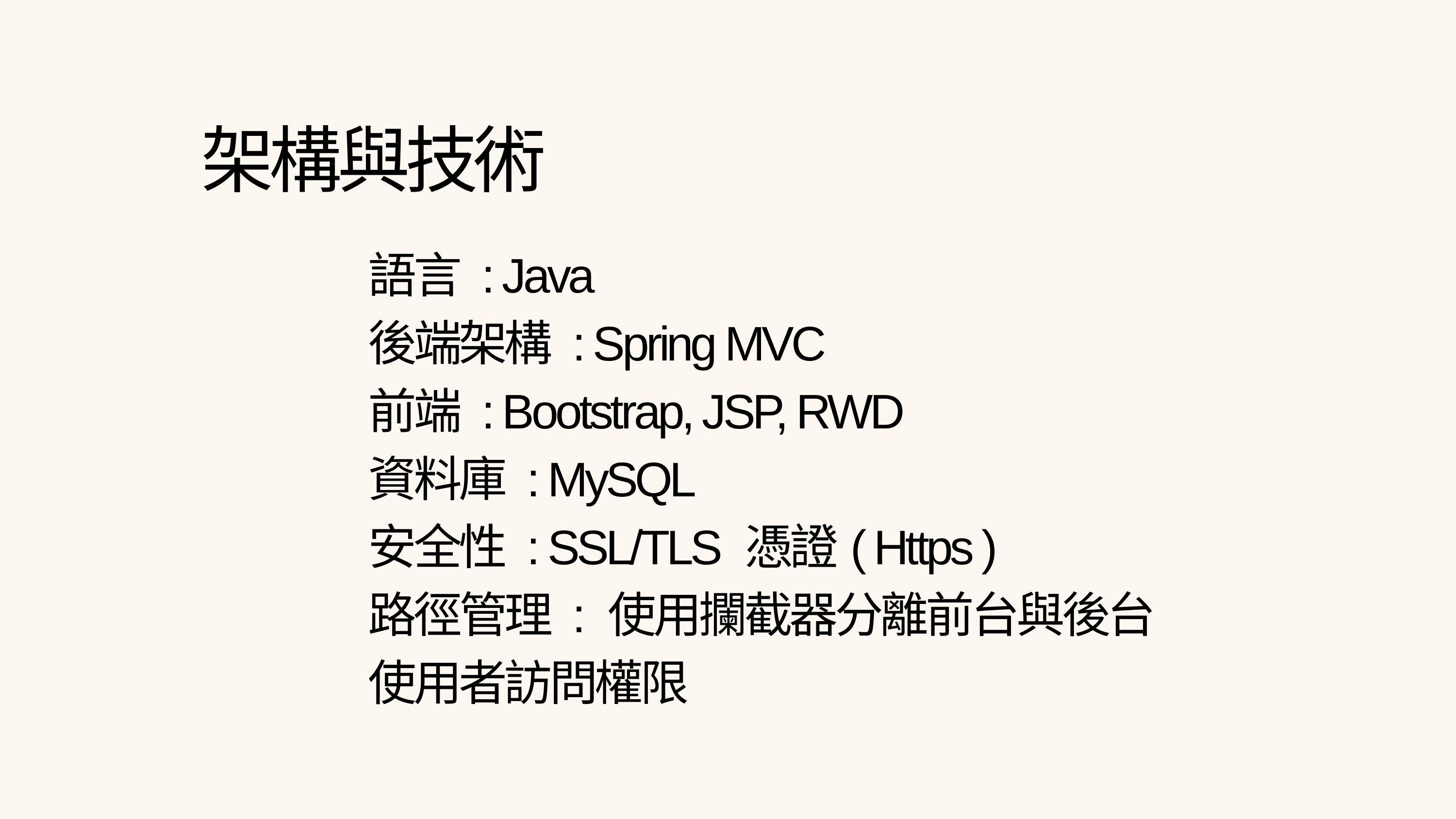

架構與技術
語言 : Java
後端架構 : Spring MVC
前端 : Bootstrap, JSP, RWD
資料庫 : MySQL
安全性 : SSL/TLS 憑證( Https )
路徑管理 : 使用攔截器分離前台與後台使用者訪問權限